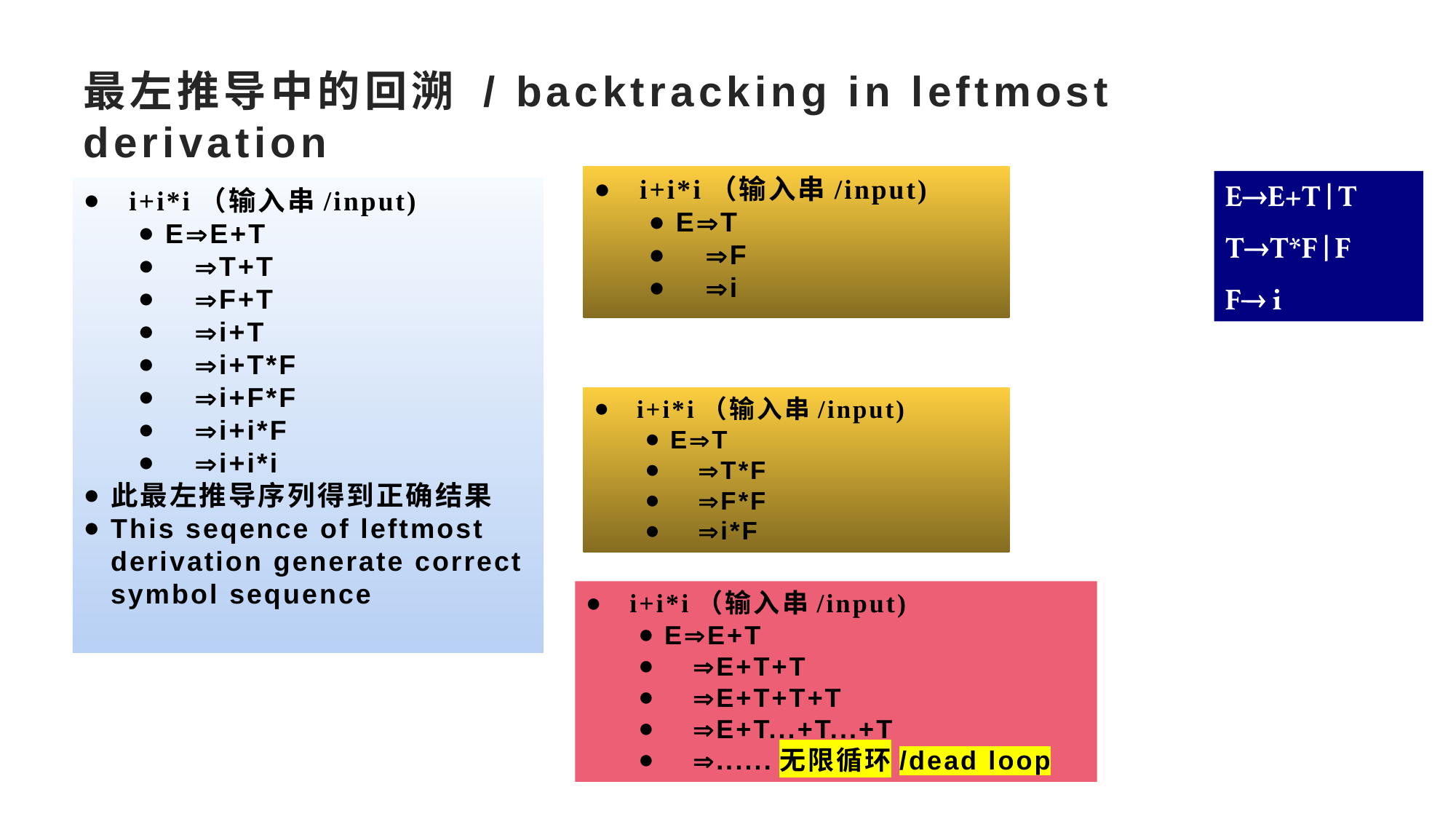

# 最左推导中的回溯 / backtracking in leftmost derivation
  i+i*i（输入串/input)
E⇒T
   ⇒F
   ⇒i

E→E+T | T
T→T*F | F
F→ i
  i+i*i（输入串/input)
E⇒E+T
   ⇒T+T
   ⇒F+T
   ⇒i+T
   ⇒i+T*F
   ⇒i+F*F
   ⇒i+i*F
   ⇒i+i*i
此最左推导序列得到正确结果
This seqence of leftmost derivation generate correct symbol sequence

  i+i*i（输入串/input)
E⇒T
   ⇒T*F
   ⇒F*F
   ⇒i*F

  i+i*i（输入串/input)
E⇒E+T
   ⇒E+T+T
   ⇒E+T+T+T
   ⇒E+T...+T...+T
   ⇒......无限循环/dead loop
77